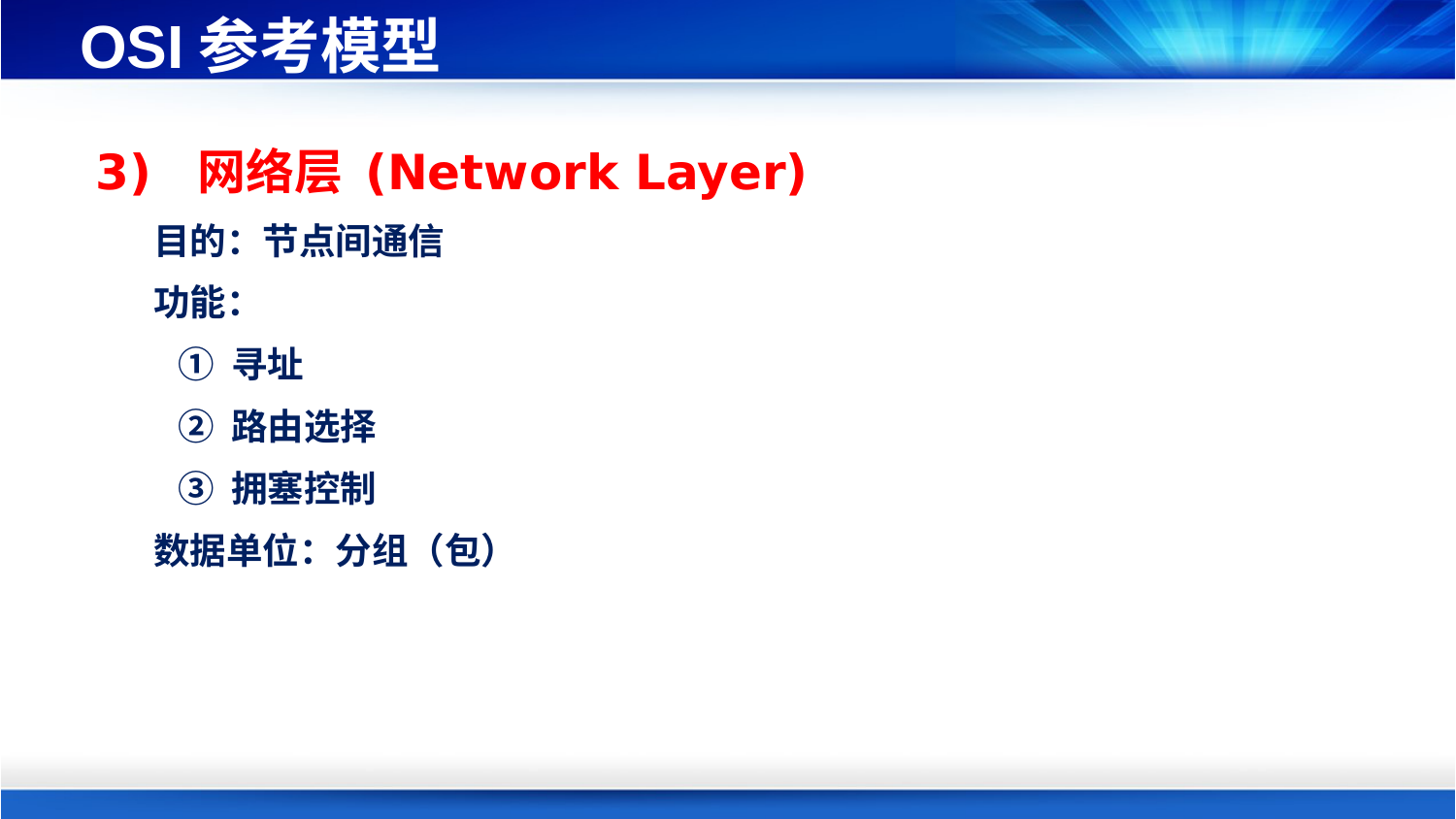

# OSI参考模型
 3)  网络层 (Network Layer)
        目的：节点间通信
        功能：
            ① 寻址
            ② 路由选择
            ③ 拥塞控制
        数据单位：分组（包）